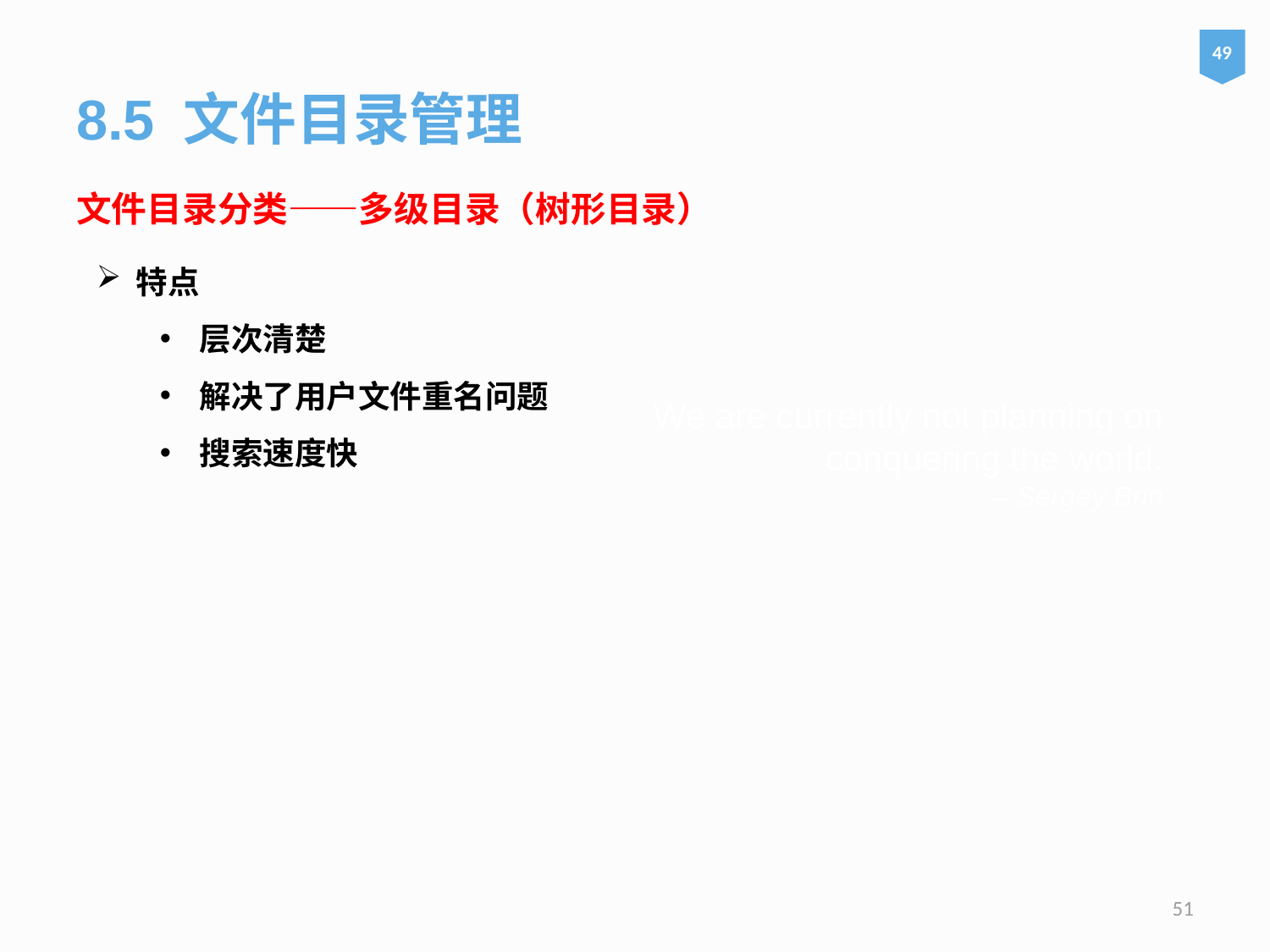

49
8.5 文件目录管理
文件目录分类——多级目录（树形目录）

特点
层次清楚
解决了用户文件重名问题
搜索速度快
# We are currently not planning on conquering the world. – Sergey Brin
51